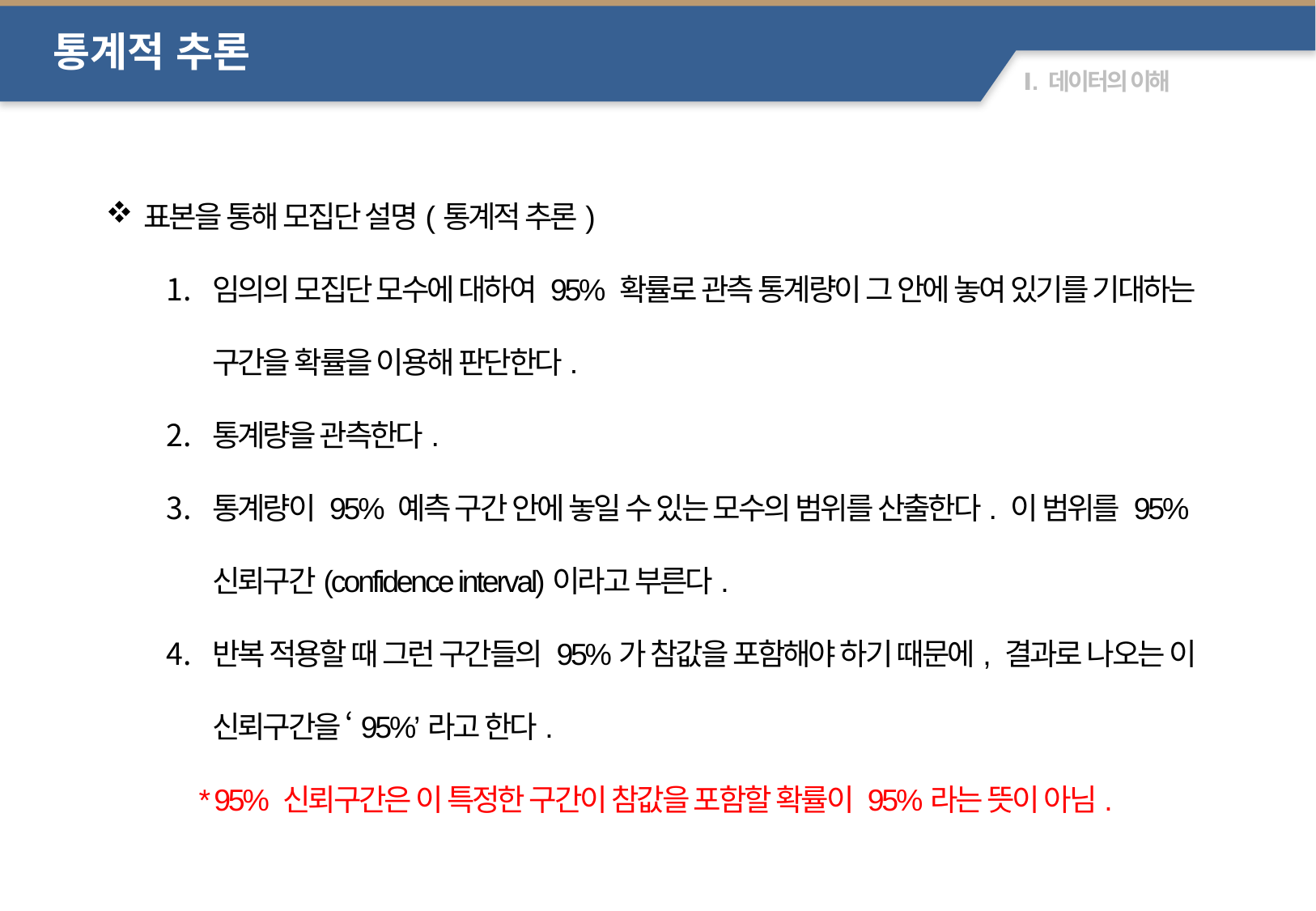

통계적 추론
표본을 통해 모집단 설명(통계적 추론)
임의의 모집단 모수에 대하여 95% 확률로 관측 통계량이 그 안에 놓여 있기를 기대하는 구간을 확률을 이용해 판단한다.
통계량을 관측한다.
통계량이 95% 예측 구간 안에 놓일 수 있는 모수의 범위를 산출한다. 이 범위를 95% 신뢰구간(confidence interval)이라고 부른다.
반복 적용할 때 그런 구간들의 95%가 참값을 포함해야 하기 때문에, 결과로 나오는 이 신뢰구간을 ‘95%’라고 한다.
     * 95% 신뢰구간은 이 특정한 구간이 참값을 포함할 확률이 95%라는 뜻이 아님.